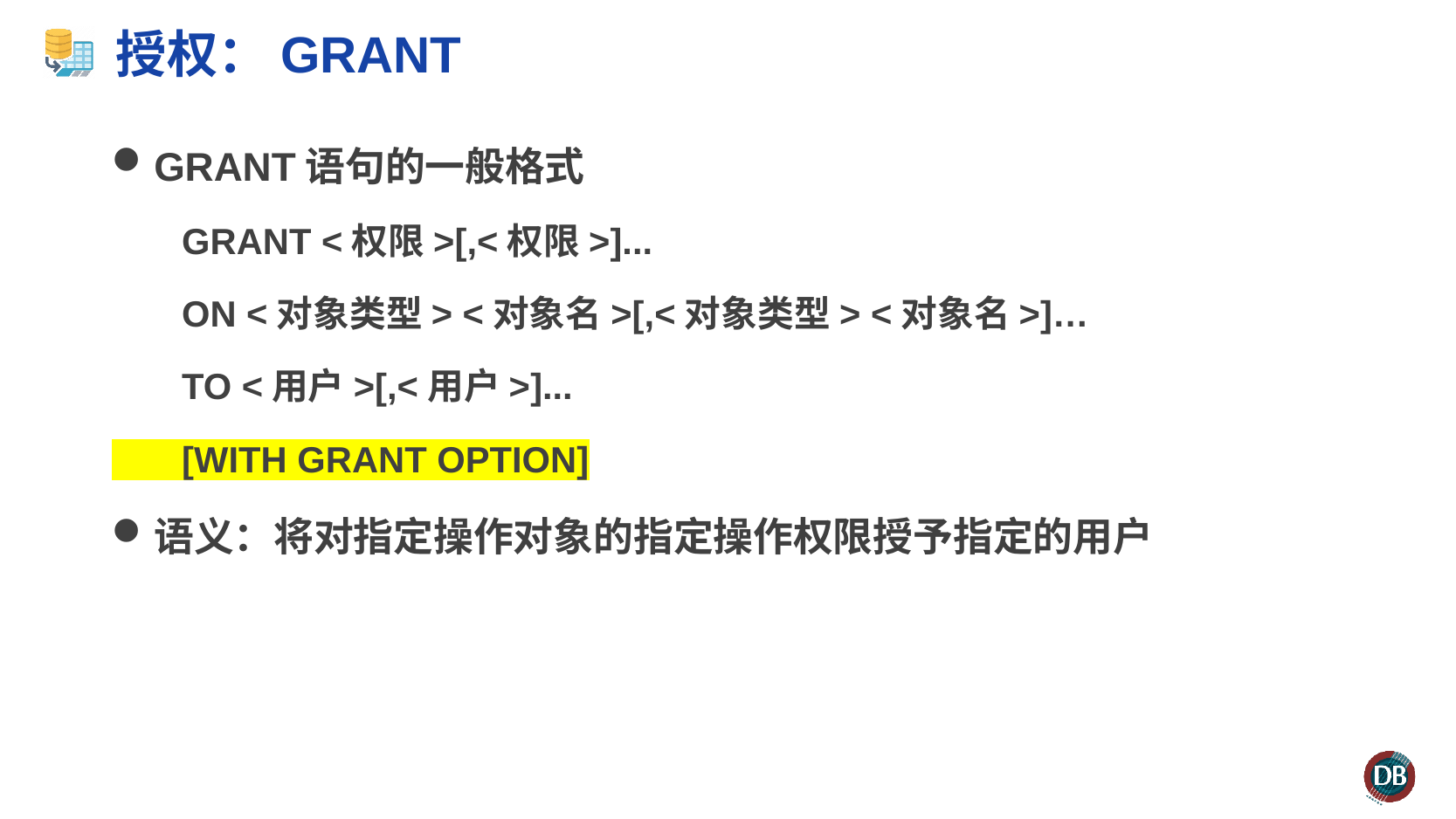

# 授权：GRANT
GRANT语句的一般格式
       GRANT <权限>[,<权限>]...
       ON <对象类型> <对象名>[,<对象类型> <对象名>]…
       TO <用户>[,<用户>]...
       [WITH GRANT OPTION]
语义：将对指定操作对象的指定操作权限授予指定的用户